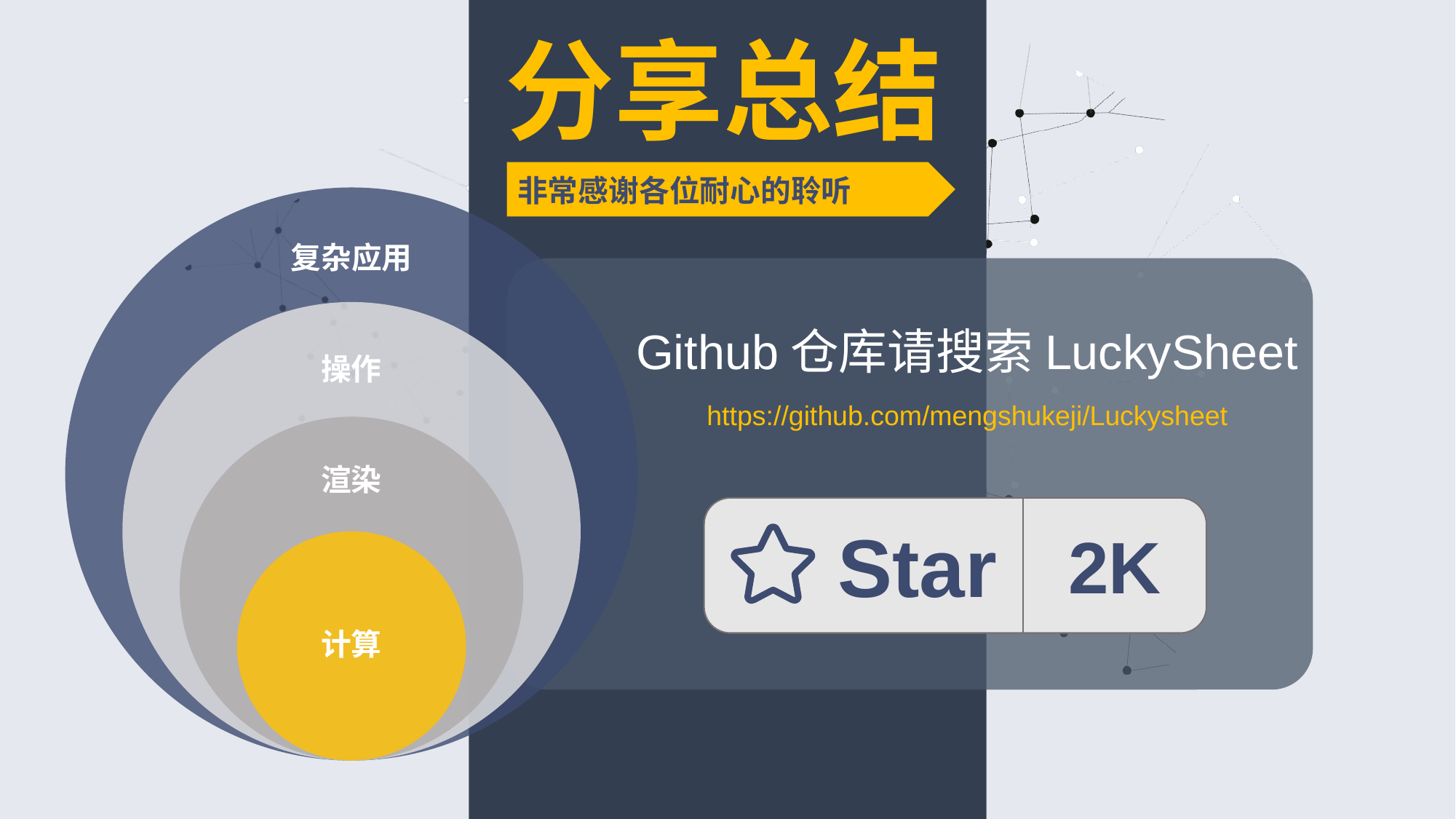

分享总结

非常感谢各位耐心的聆听
复杂应用
操作
渲染
计算

Github仓库请搜索LuckySheet
https://github.com/mengshukeji/Luckysheet

Star
2K